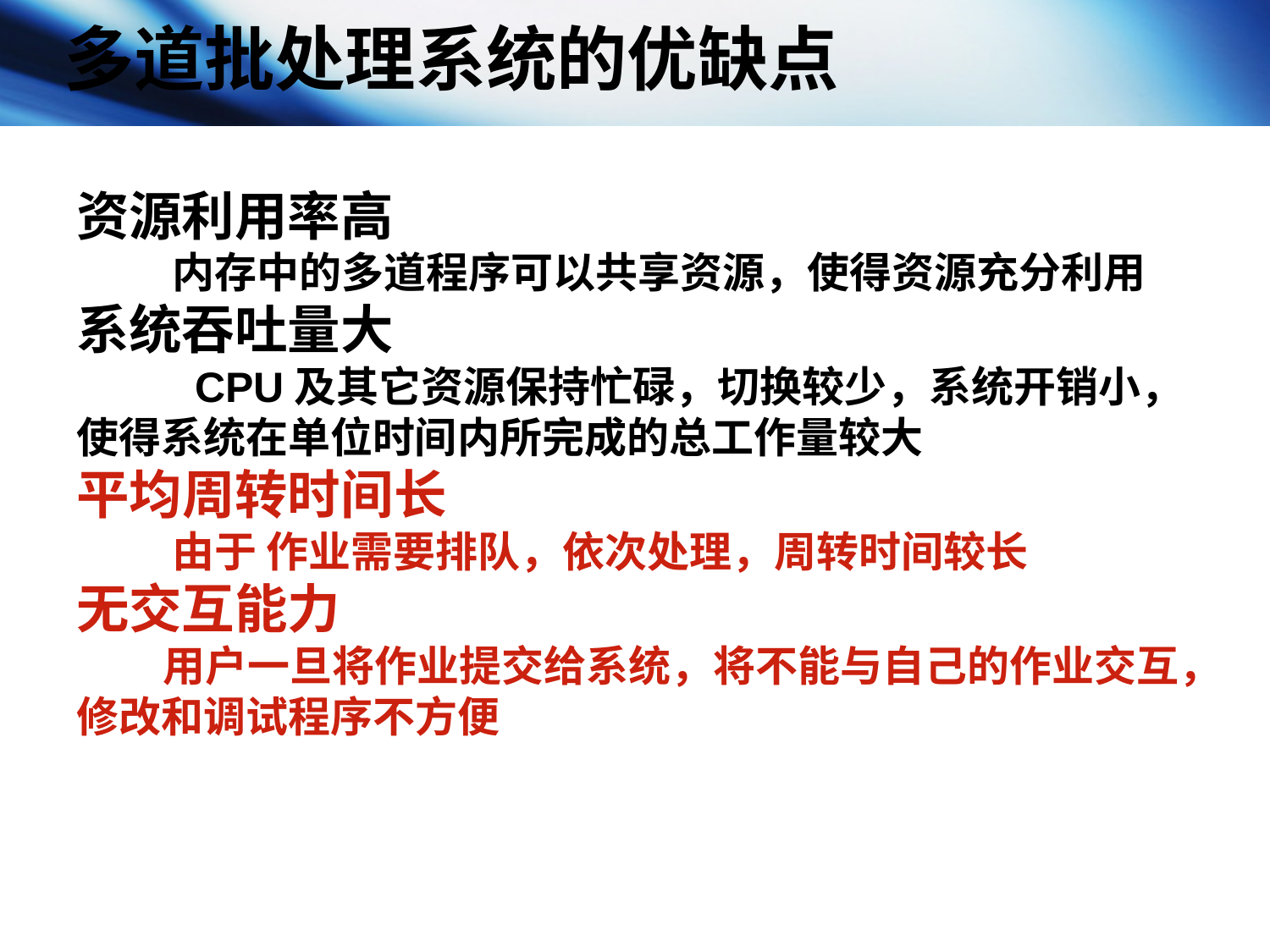

多道批处理系统的优缺点
资源利用率高
         内存中的多道程序可以共享资源，使得资源充分利用
系统吞吐量大
          CPU及其它资源保持忙碌，切换较少，系统开销小，使得系统在单位时间内所完成的总工作量较大
平均周转时间长
         由于 作业需要排队，依次处理，周转时间较长
无交互能力
        用户一旦将作业提交给系统，将不能与自己的作业交互，修改和调试程序不方便